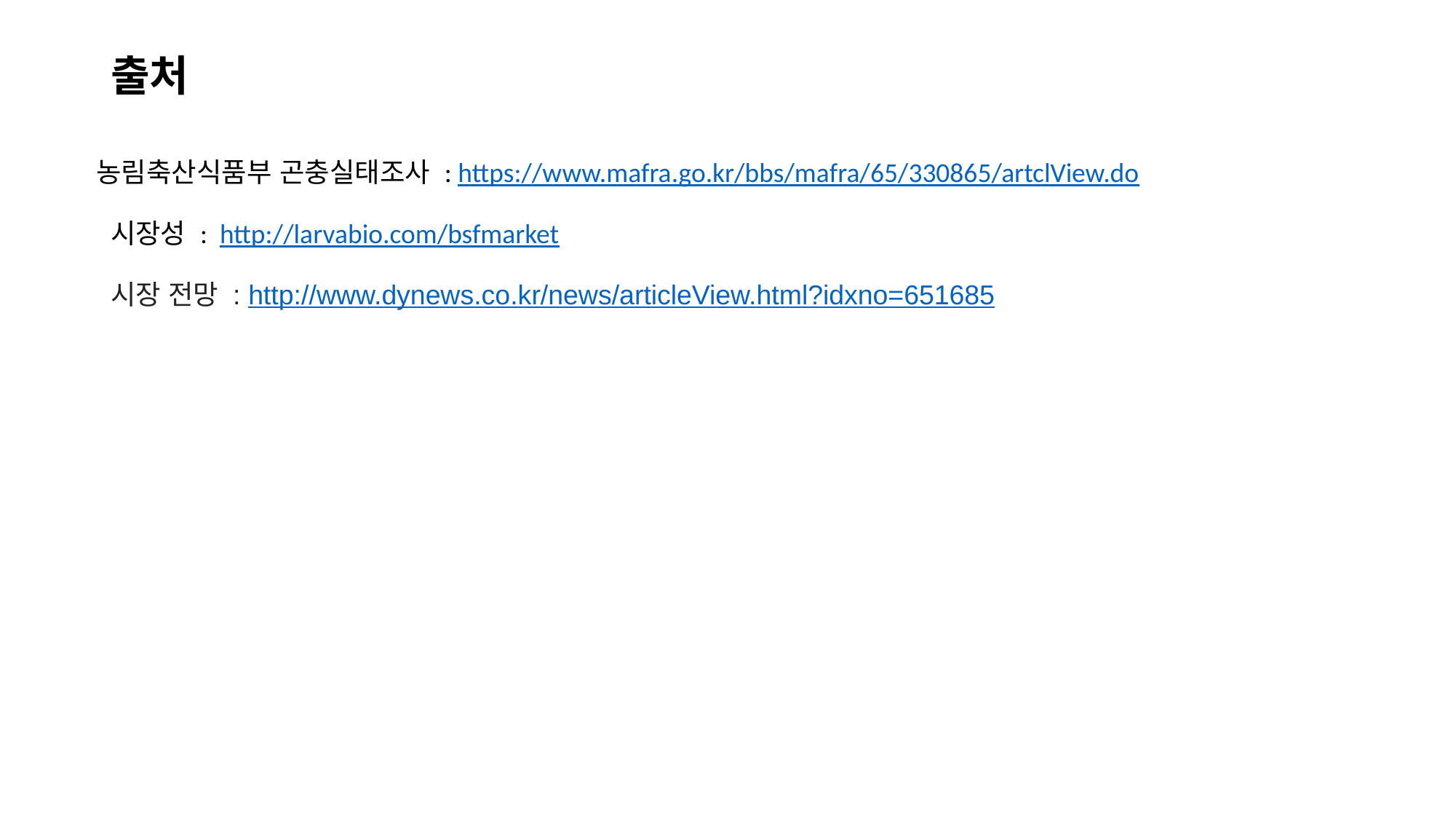

# 출처
농림축산식품부 곤충실태조사 : https://www.mafra.go.kr/bbs/mafra/65/330865/artclView.do
시장성 :  http://larvabio.com/bsfmarket
시장 전망 : http://www.dynews.co.kr/news/articleView.html?idxno=651685